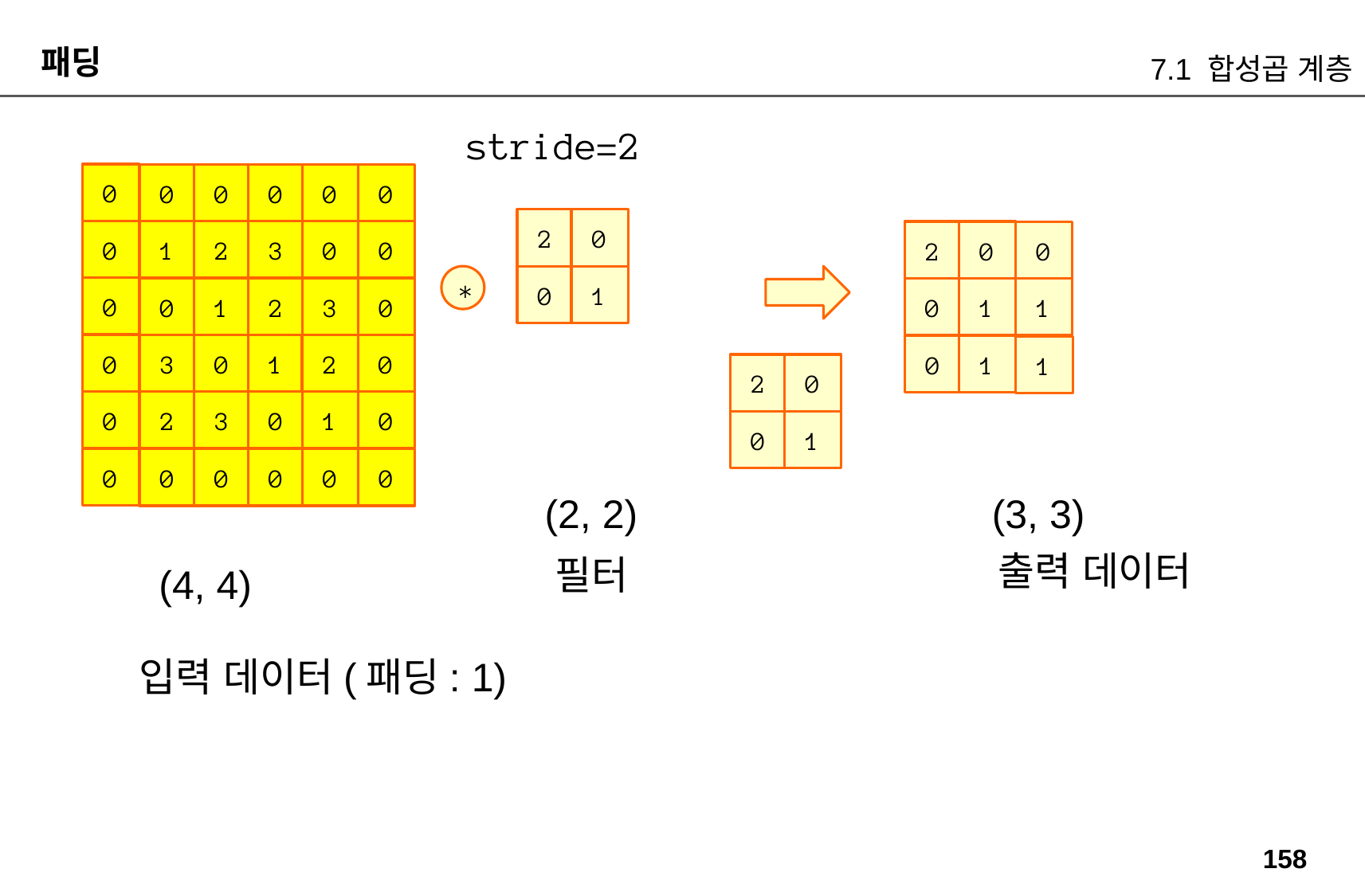

패딩
7.1 합성곱 계층
stride=2
0
0
0
0
0
0
2
0
0
1
2
3
0
0
2
0
0
*
0
1

0
0
1
2
3
0
0
1
1
0
3
0
1
2
0
0
1
1
2
0
0
1
0
2
3
0
1
0
0
0
0
0
0
0
(2, 2)
(3, 3)
출력 데이터
필터
(4, 4)
입력 데이터(패딩: 1)